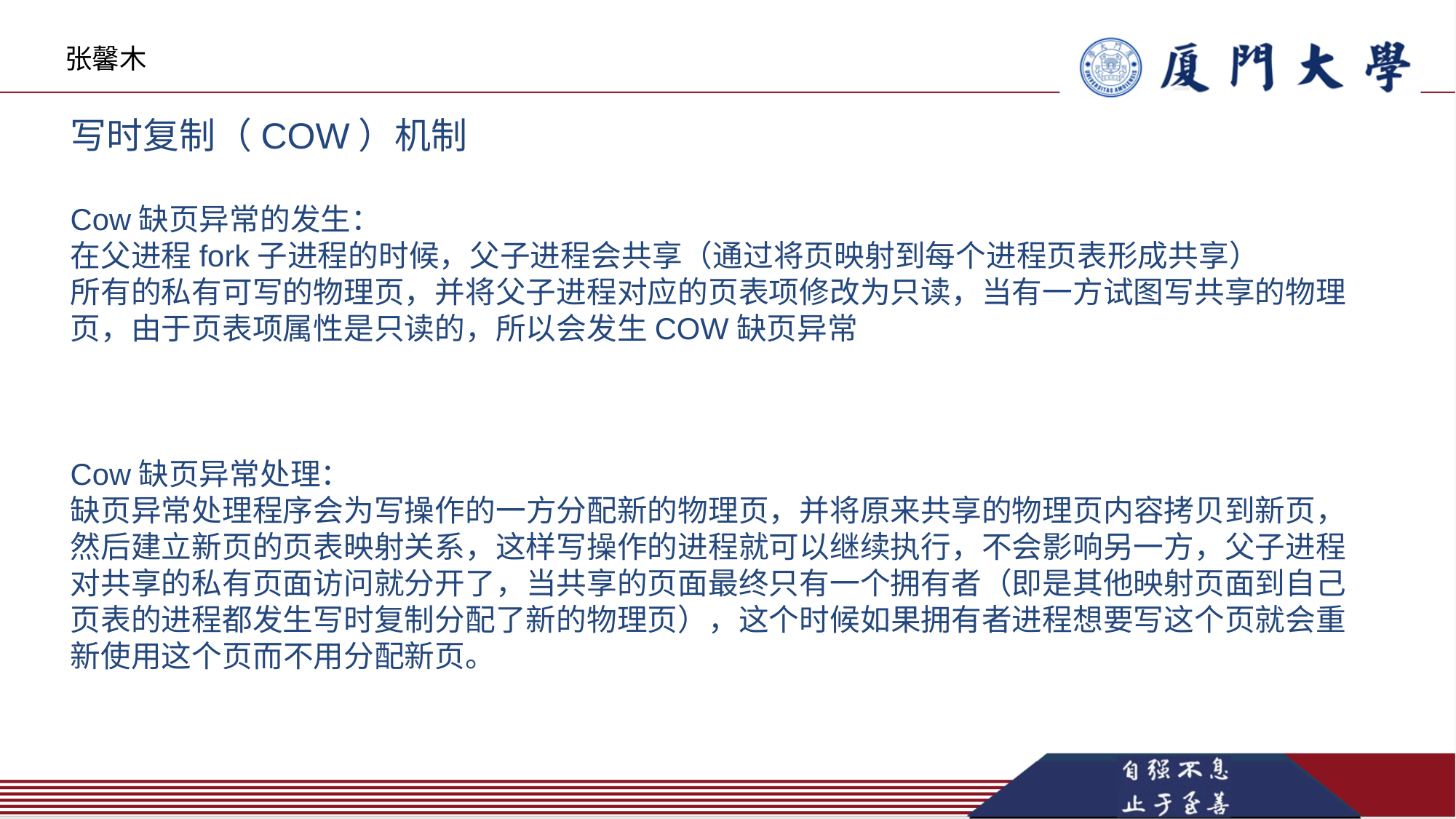

张馨木
写时复制（COW）机制

Cow缺页异常的发生：
在父进程fork子进程的时候，父子进程会共享（通过将页映射到每个进程页表形成共享）
所有的私有可写的物理页，并将父子进程对应的页表项修改为只读，当有一方试图写共享的物理页，由于页表项属性是只读的，所以会发生COW缺页异常

Cow缺页异常处理：
缺页异常处理程序会为写操作的一方分配新的物理页，并将原来共享的物理页内容拷贝到新页，然后建立新页的页表映射关系，这样写操作的进程就可以继续执行，不会影响另一方，父子进程对共享的私有页面访问就分开了，当共享的页面最终只有一个拥有者（即是其他映射页面到自己页表的进程都发生写时复制分配了新的物理页），这个时候如果拥有者进程想要写这个页就会重新使用这个页而不用分配新页。